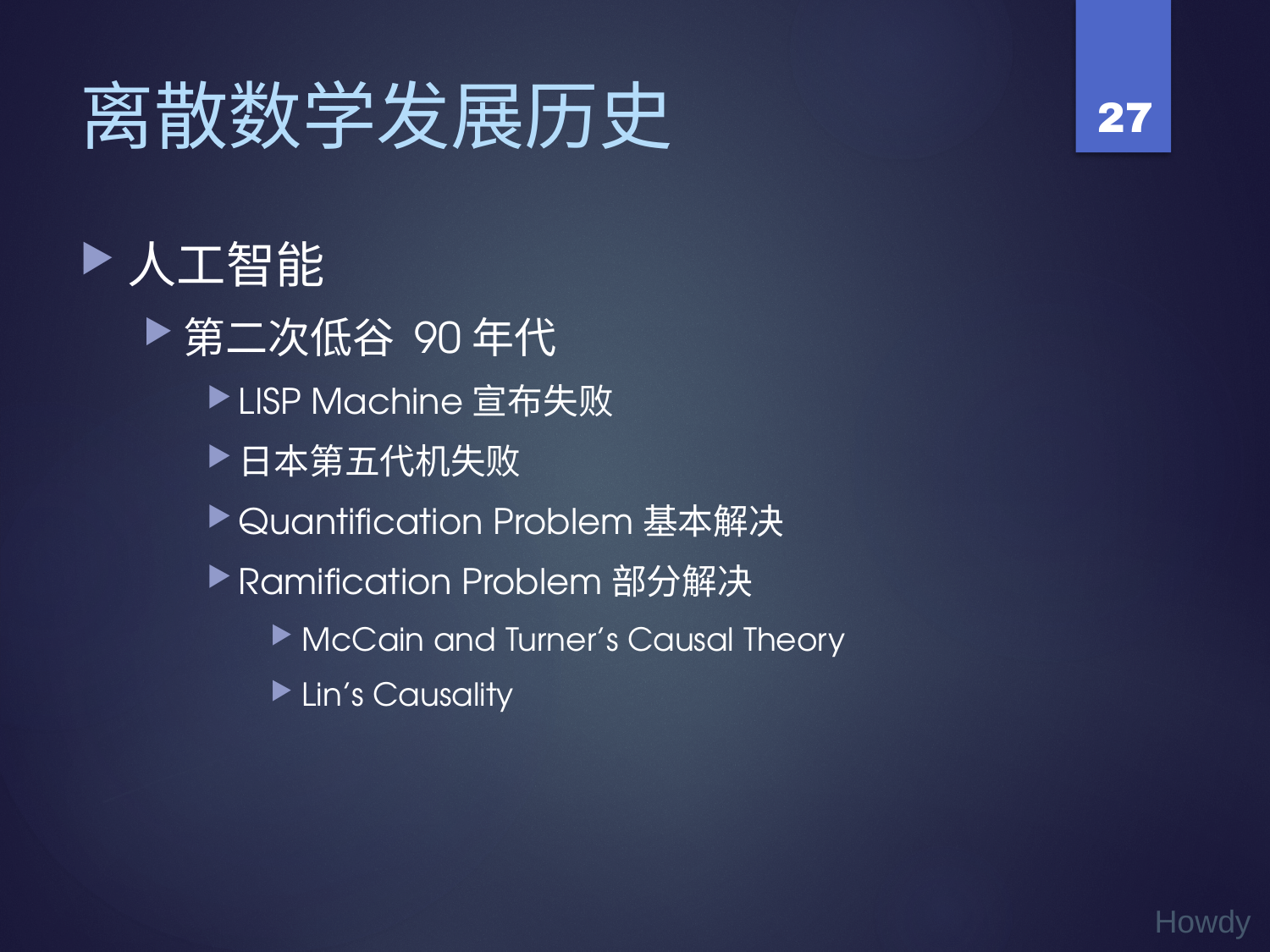

27
# 离散数学发展历史
人工智能
第二次低谷 90年代
LISP Machine宣布失败
日本第五代机失败
Quantification Problem基本解决
Ramification Problem部分解决
McCain and Turner’s Causal Theory
Lin’s Causality